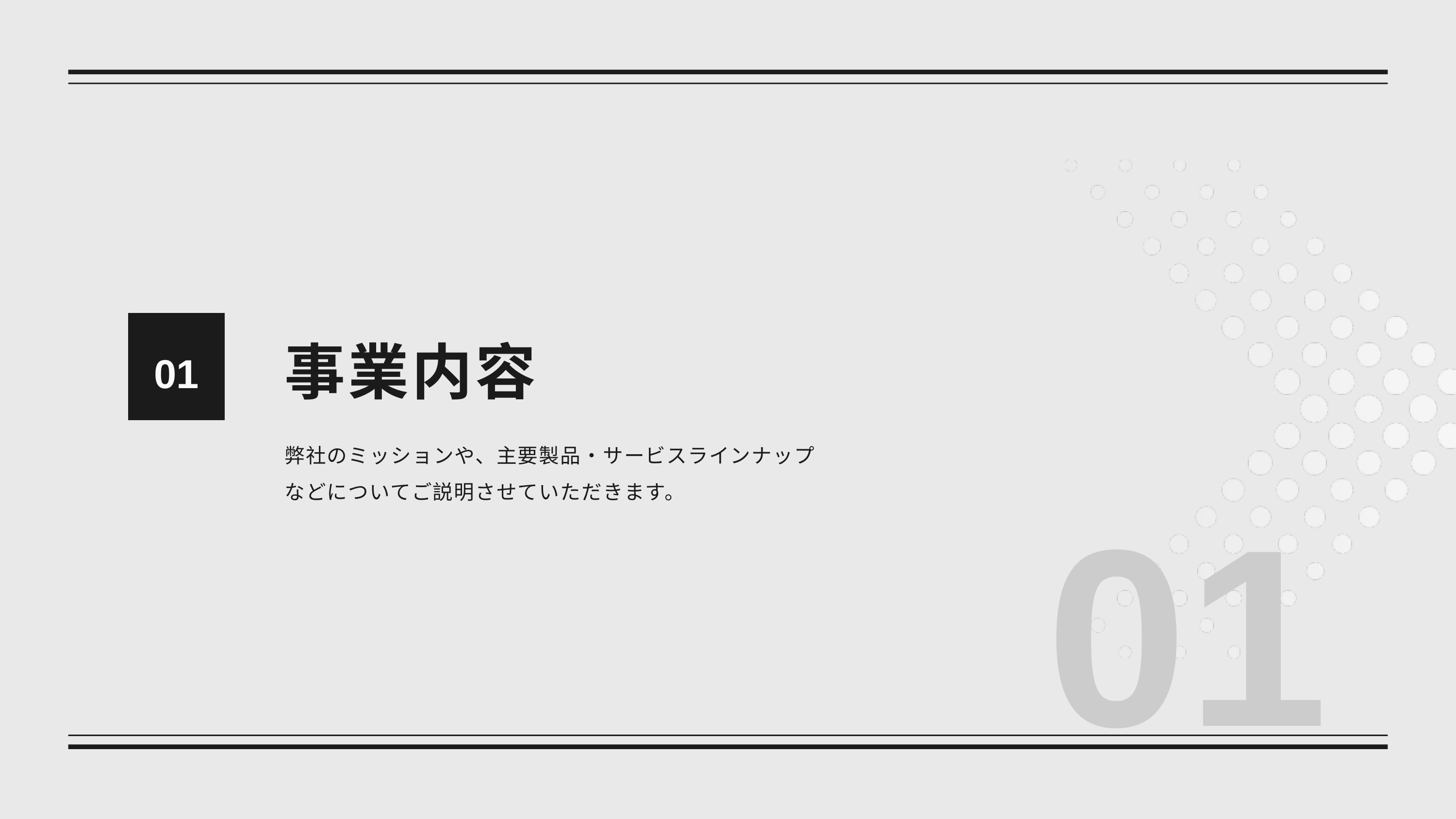

事業内容
01
弊社のミッションや、主要製品・サービスラインナップなどについてご説明させていただきます。
01